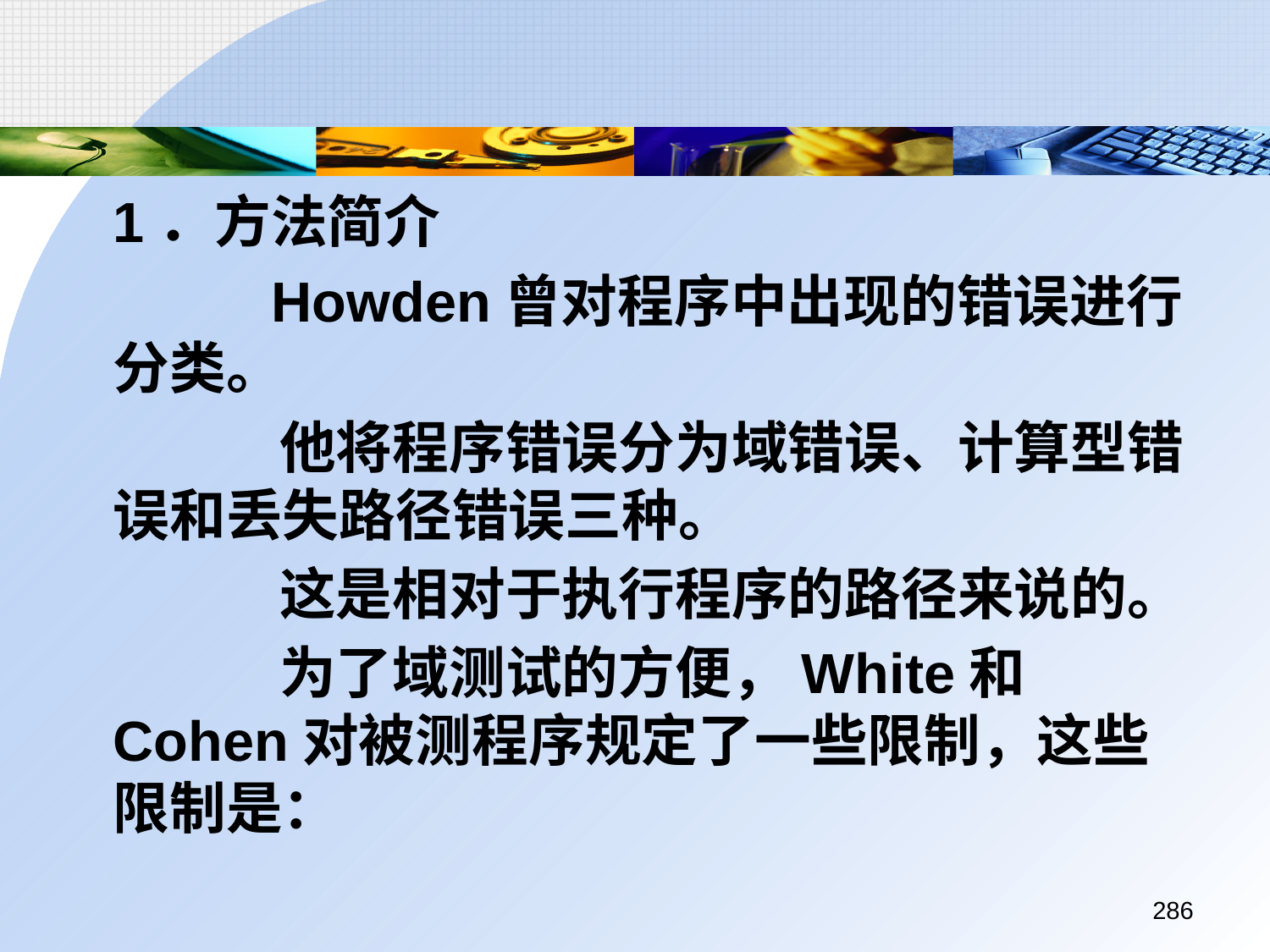

1．方法简介
		  Howden曾对程序中出现的错误进行分类。
		  他将程序错误分为域错误、计算型错误和丢失路径错误三种。
		  这是相对于执行程序的路径来说的。
		  为了域测试的方便，White和Cohen对被测程序规定了一些限制，这些限制是：
286